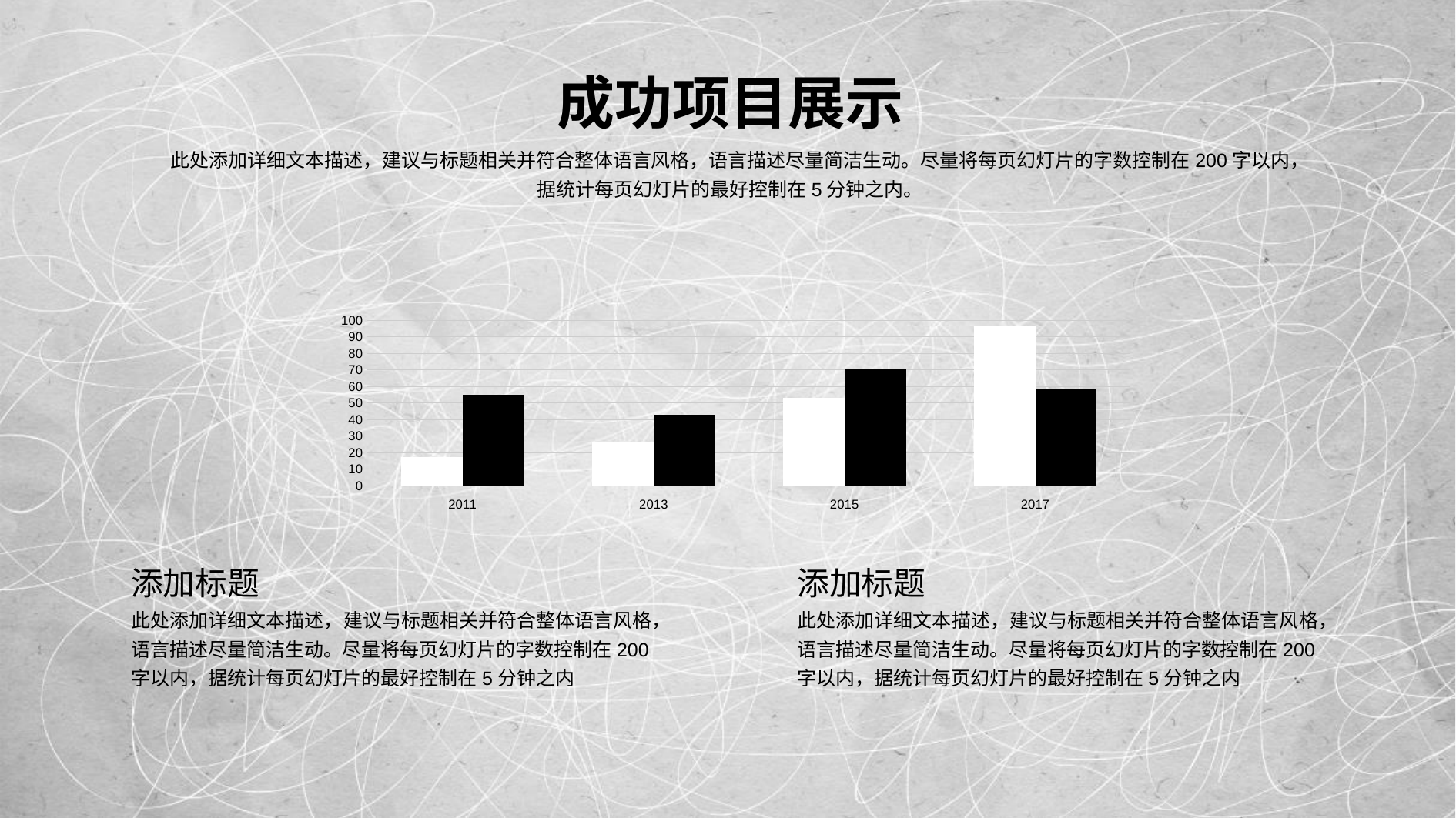

成功项目展示
此处添加详细文本描述，建议与标题相关并符合整体语言风格，语言描述尽量简洁生动。尽量将每页幻灯片的字数控制在200字以内，
据统计每页幻灯片的最好控制在5分钟之内。

### Chart

| Category | 标题 01 | 标题 02 |
|---|---|---|
| 2011 | 17.0 | 55.0 |
| 2013 | 26.0 | 43.0 |
| 2015 | 53.0 | 70.0 |
| 2017 | 96.0 | 58.0 |
添加标题
此处添加详细文本描述，建议与标题相关并符合整体语言风格，语言描述尽量简洁生动。尽量将每页幻灯片的字数控制在200字以内，据统计每页幻灯片的最好控制在5分钟之内
添加标题
此处添加详细文本描述，建议与标题相关并符合整体语言风格，语言描述尽量简洁生动。尽量将每页幻灯片的字数控制在200字以内，据统计每页幻灯片的最好控制在5分钟之内